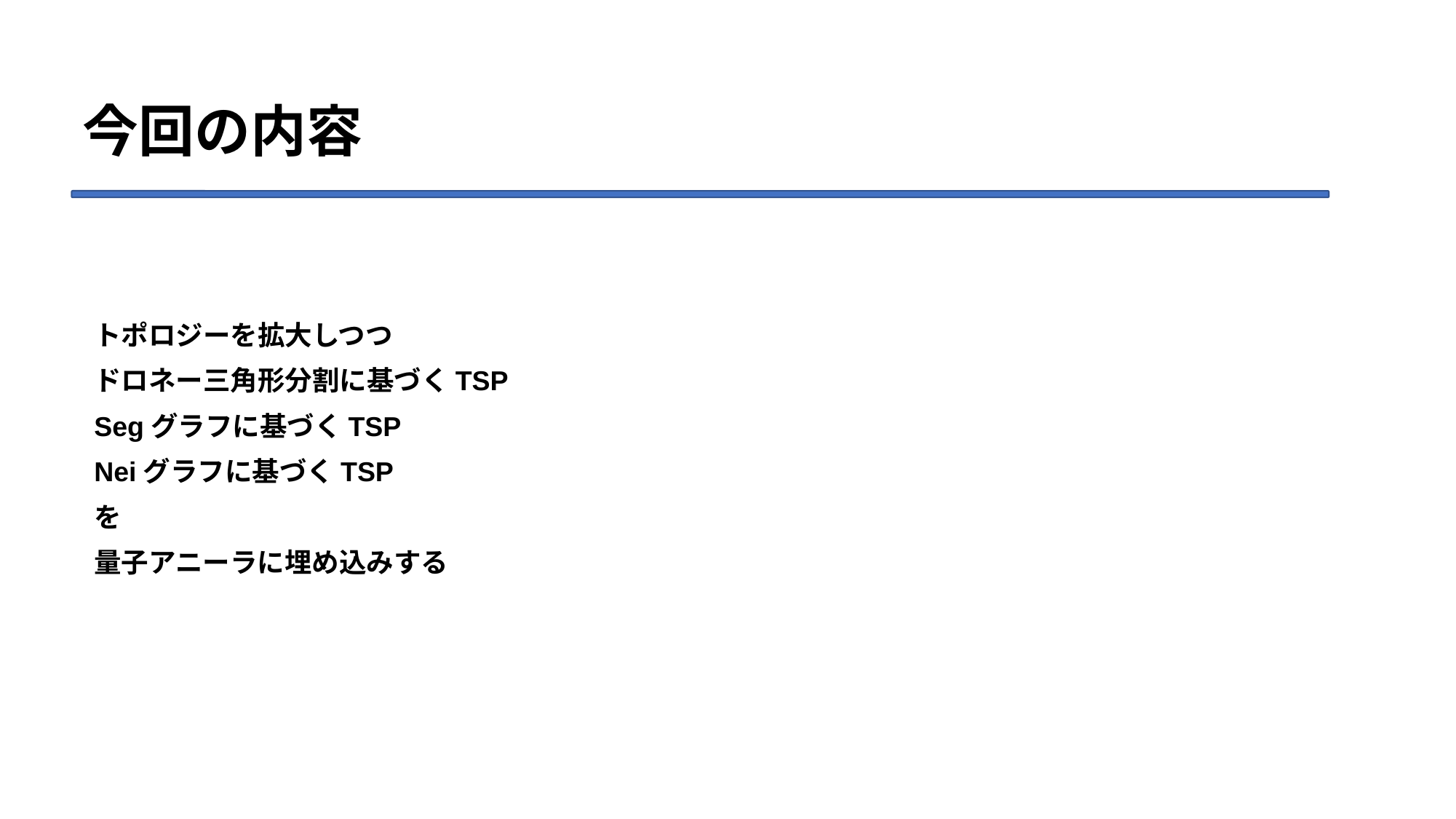

# 今回の内容

トポロジーを拡大しつつ
ドロネー三角形分割に基づくTSP
Segグラフに基づくTSP
Neiグラフに基づくTSP
を
量子アニーラに埋め込みする